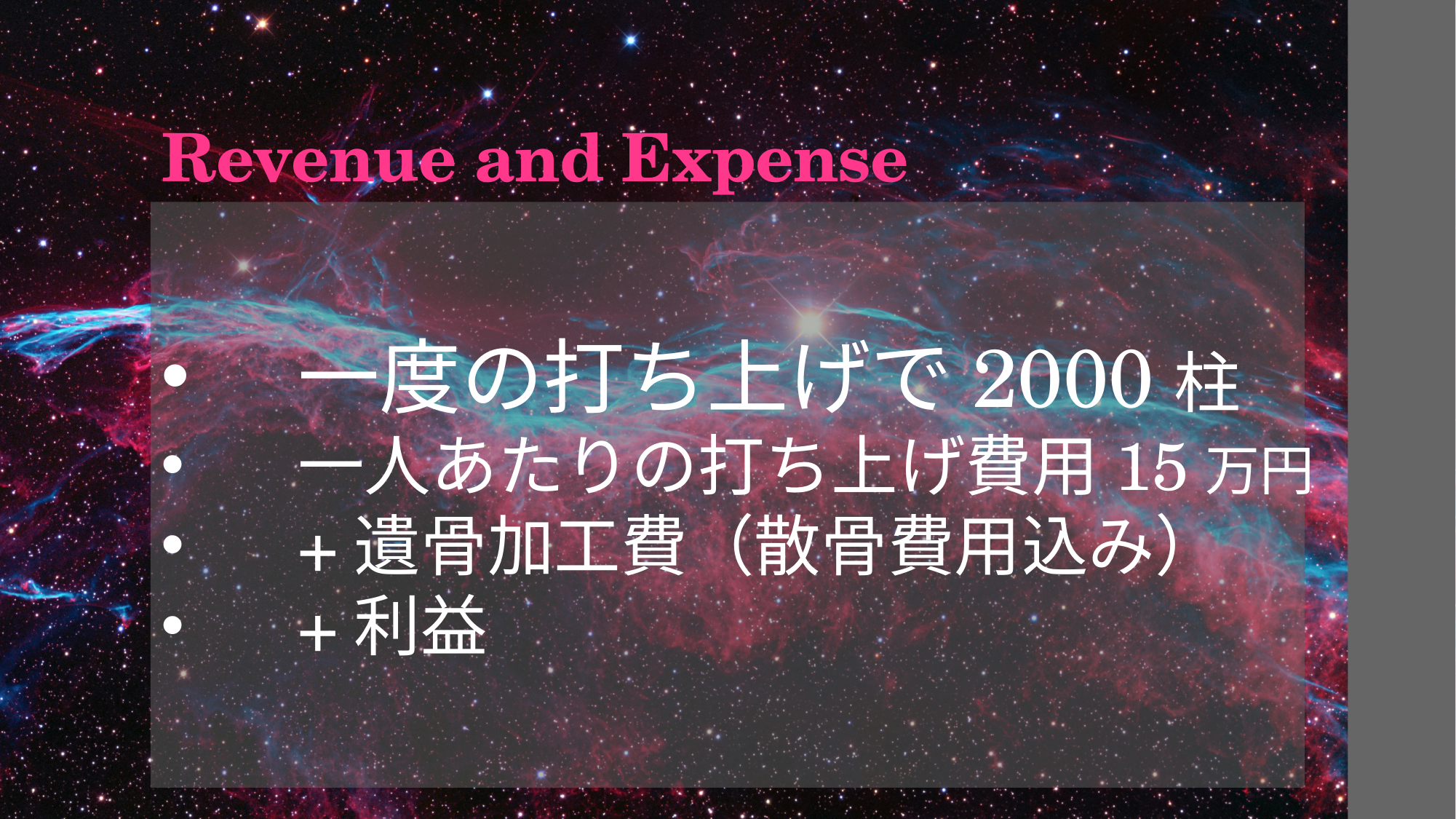

# Revenue and Expense
一度の打ち上げで2000柱
一人あたりの打ち上げ費用15万円
+遺骨加工費（散骨費用込み）
+利益